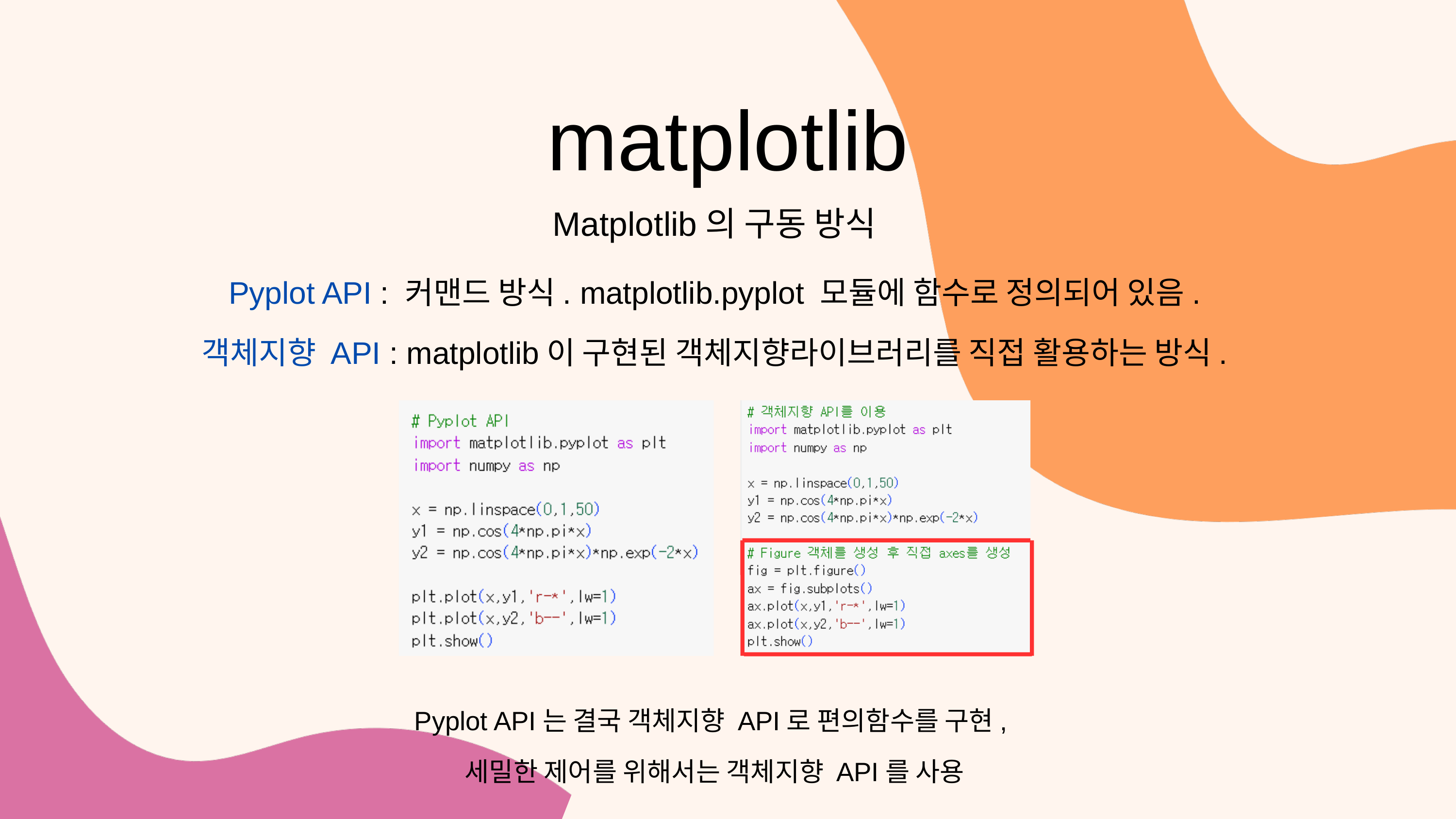

matplotlib
Matplotlib의 구동 방식

Pyplot API : 커맨드 방식. matplotlib.pyplot 모듈에 함수로 정의되어 있음.
객체지향 API : matplotlib이 구현된 객체지향라이브러리를 직접 활용하는 방식.

Pyplot API는 결국 객체지향 API로 편의함수를 구현,
세밀한 제어를 위해서는 객체지향 API를 사용